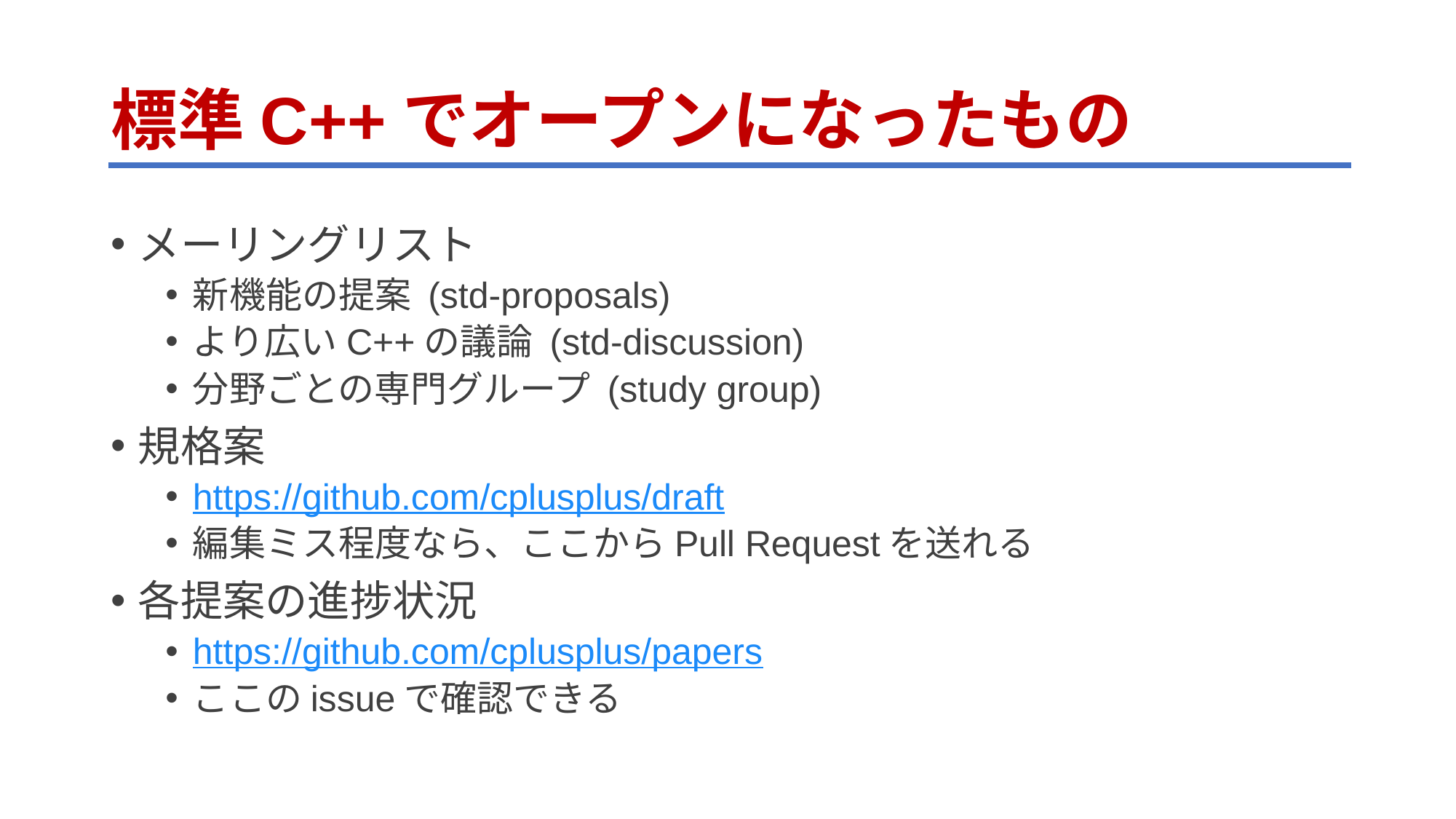

# 標準C++でオープンになったもの
メーリングリスト
新機能の提案 (std-proposals)
より広いC++の議論 (std-discussion)
分野ごとの専門グループ (study group)
規格案
https://github.com/cplusplus/draft
編集ミス程度なら、ここからPull Requestを送れる
各提案の進捗状況
https://github.com/cplusplus/papers
ここのissueで確認できる